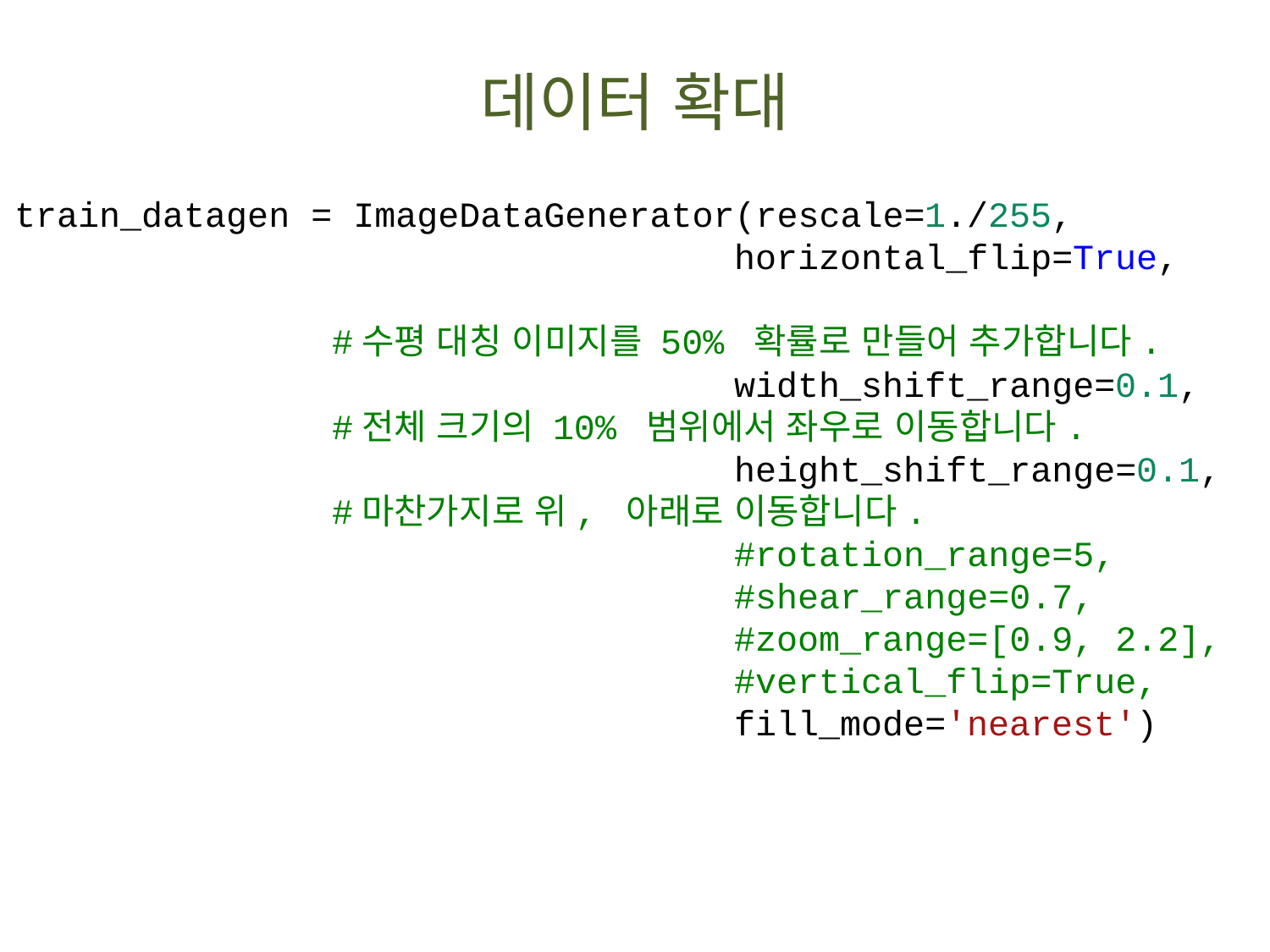

데이터 확대
train_datagen = ImageDataGenerator(rescale=1./255,
                                  horizontal_flip=True,
               #수평 대칭 이미지를 50% 확률로 만들어 추가합니다.
                                  width_shift_range=0.1,
               #전체 크기의 10% 범위에서 좌우로 이동합니다.
                                  height_shift_range=0.1,
               #마찬가지로 위, 아래로 이동합니다.
                                  #rotation_range=5,
                                  #shear_range=0.7,
                                  #zoom_range=[0.9, 2.2],
                                  #vertical_flip=True,
                                  fill_mode='nearest')